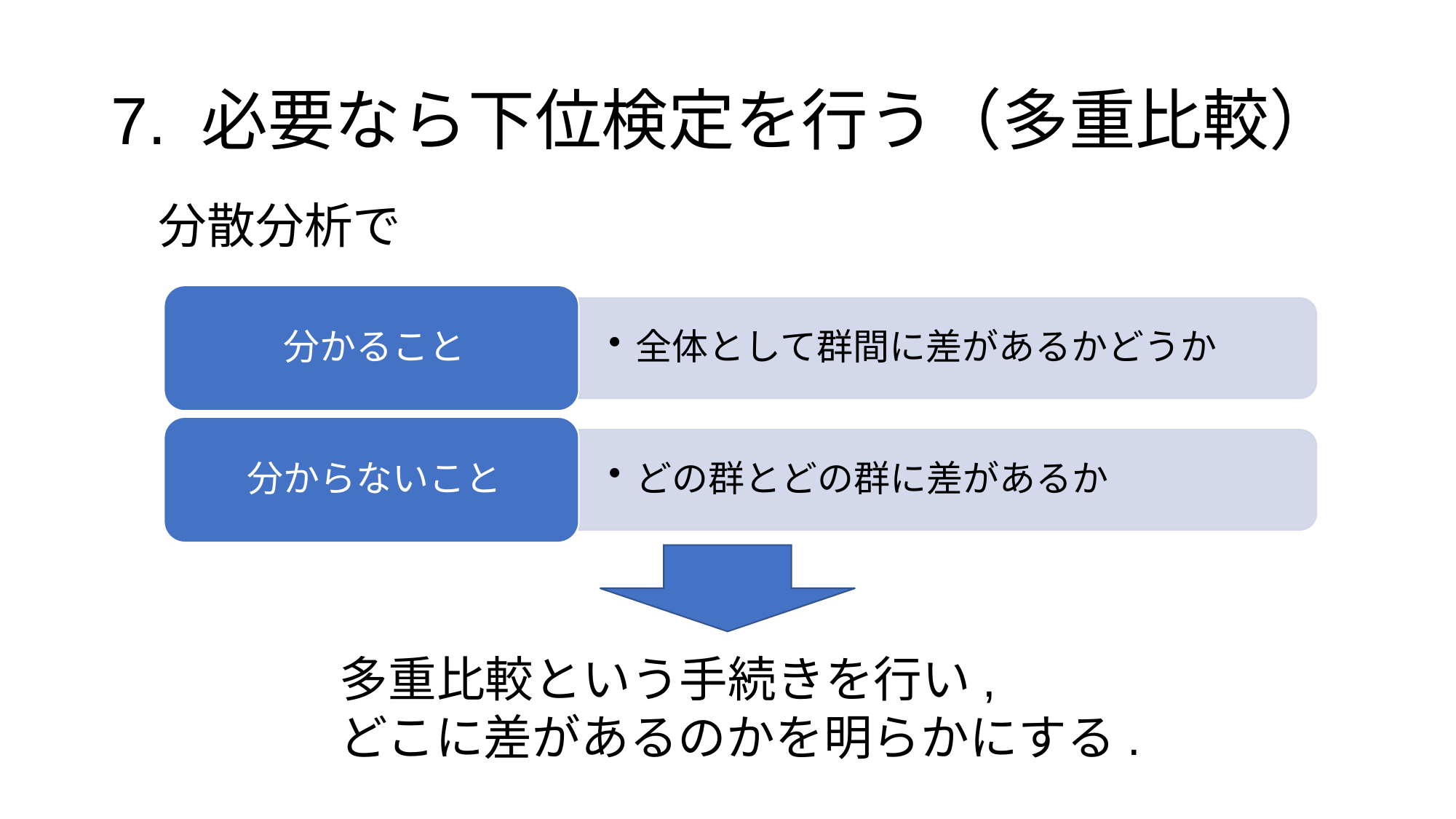

# 7. 必要なら下位検定を行う（多重比較）
分散分析で
全体として群間に差があるかどうか
分かること
どの群とどの群に差があるか
分からないこと

多重比較という手続きを行い,
どこに差があるのかを明らかにする.